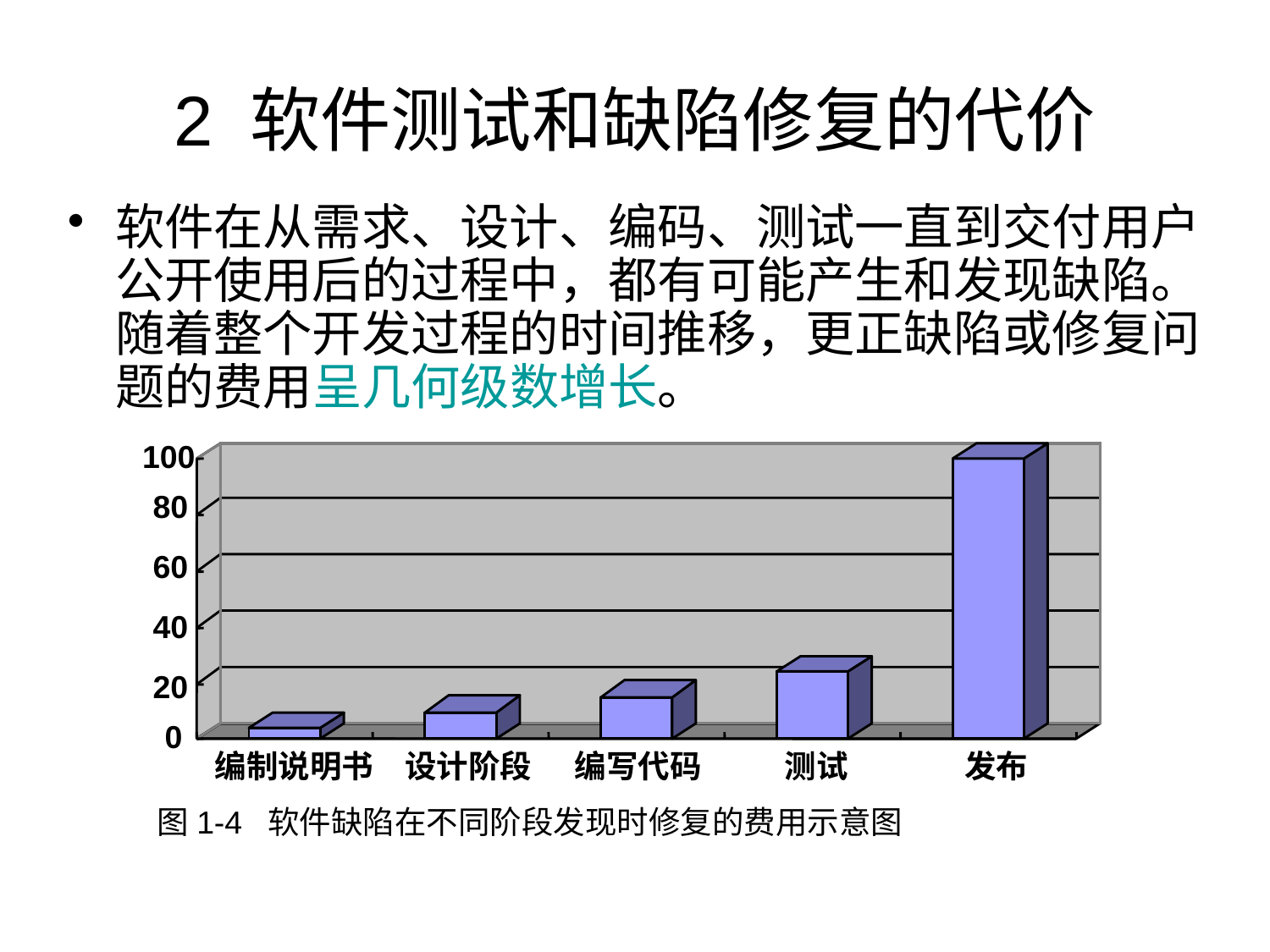

2 软件测试和缺陷修复的代价
软件在从需求、设计、编码、测试一直到交付用户公开使用后的过程中，都有可能产生和发现缺陷。随着整个开发过程的时间推移，更正缺陷或修复问题的费用呈几何级数增长。

100

80

60

40

20

0

编制说明书
设计阶段
编写代码
测试
发布
图1-4  软件缺陷在不同阶段发现时修复的费用示意图